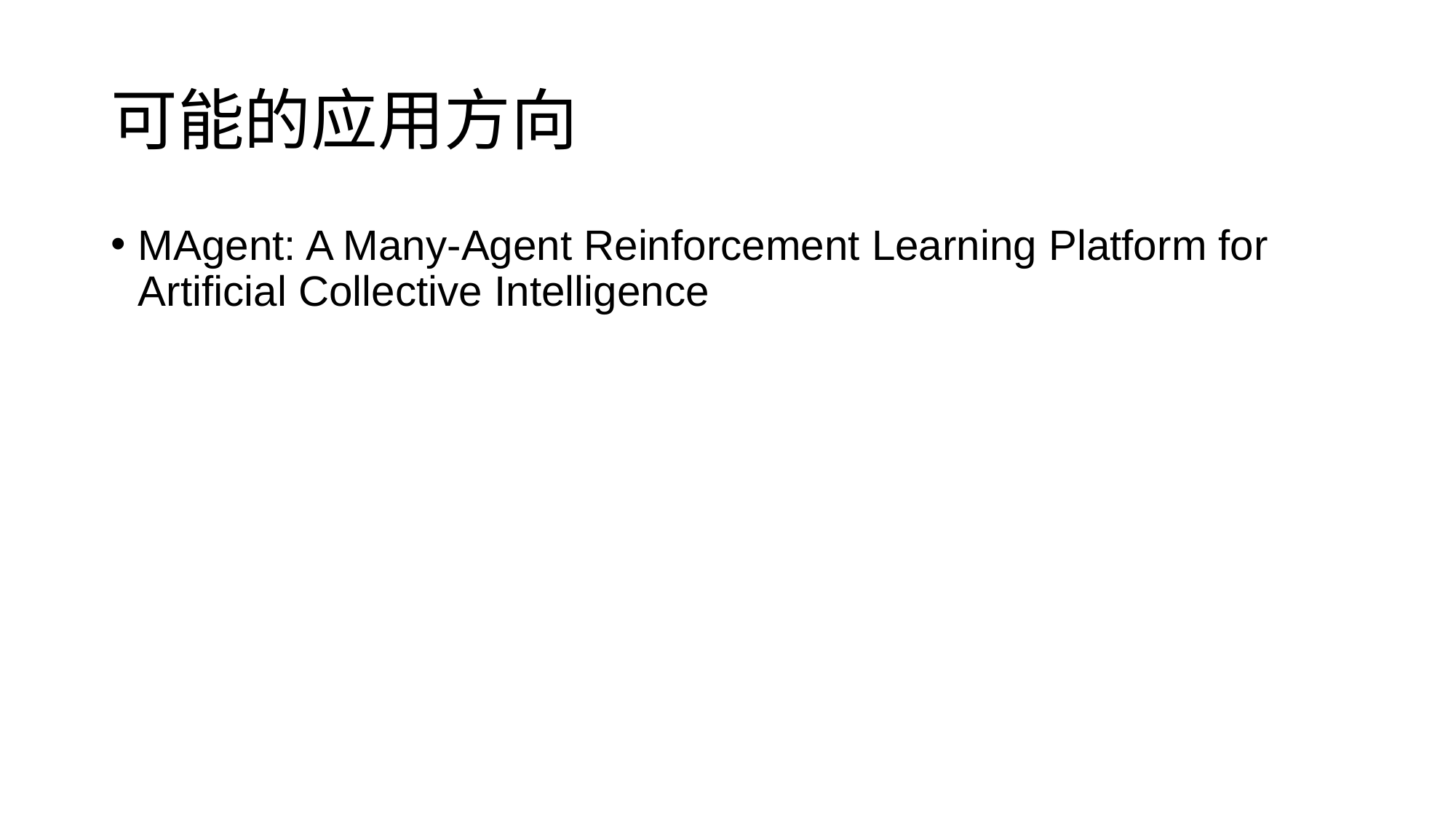

# 可能的应用方向
MAgent: A Many-Agent Reinforcement Learning Platform for Artiﬁcial Collective Intelligence